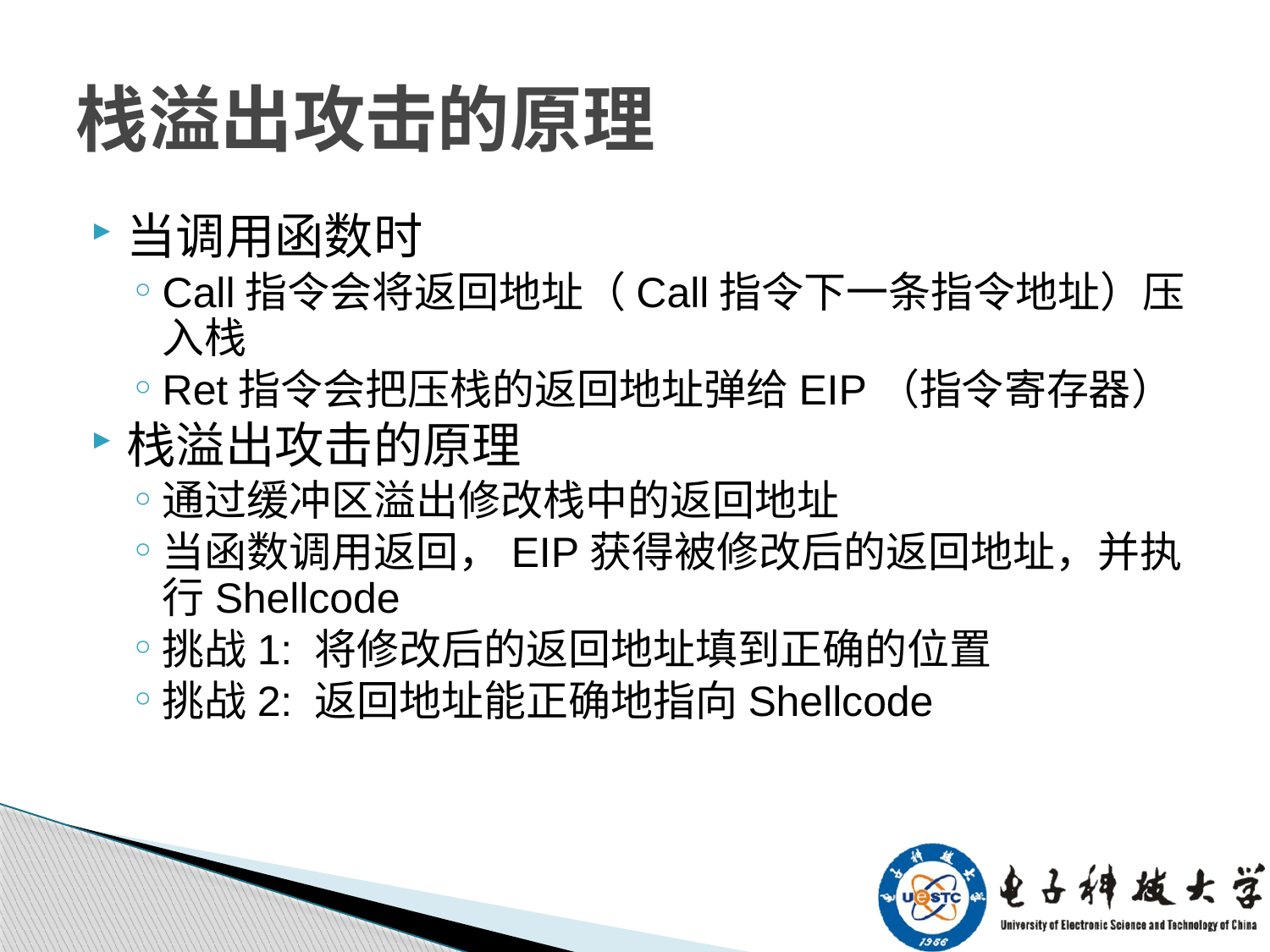

# 栈溢出攻击的原理
当调用函数时
Call指令会将返回地址（Call指令下一条指令地址）压入栈
Ret指令会把压栈的返回地址弹给EIP（指令寄存器）
栈溢出攻击的原理
通过缓冲区溢出修改栈中的返回地址
当函数调用返回，EIP获得被修改后的返回地址，并执行Shellcode
挑战1: 将修改后的返回地址填到正确的位置
挑战2: 返回地址能正确地指向Shellcode
203